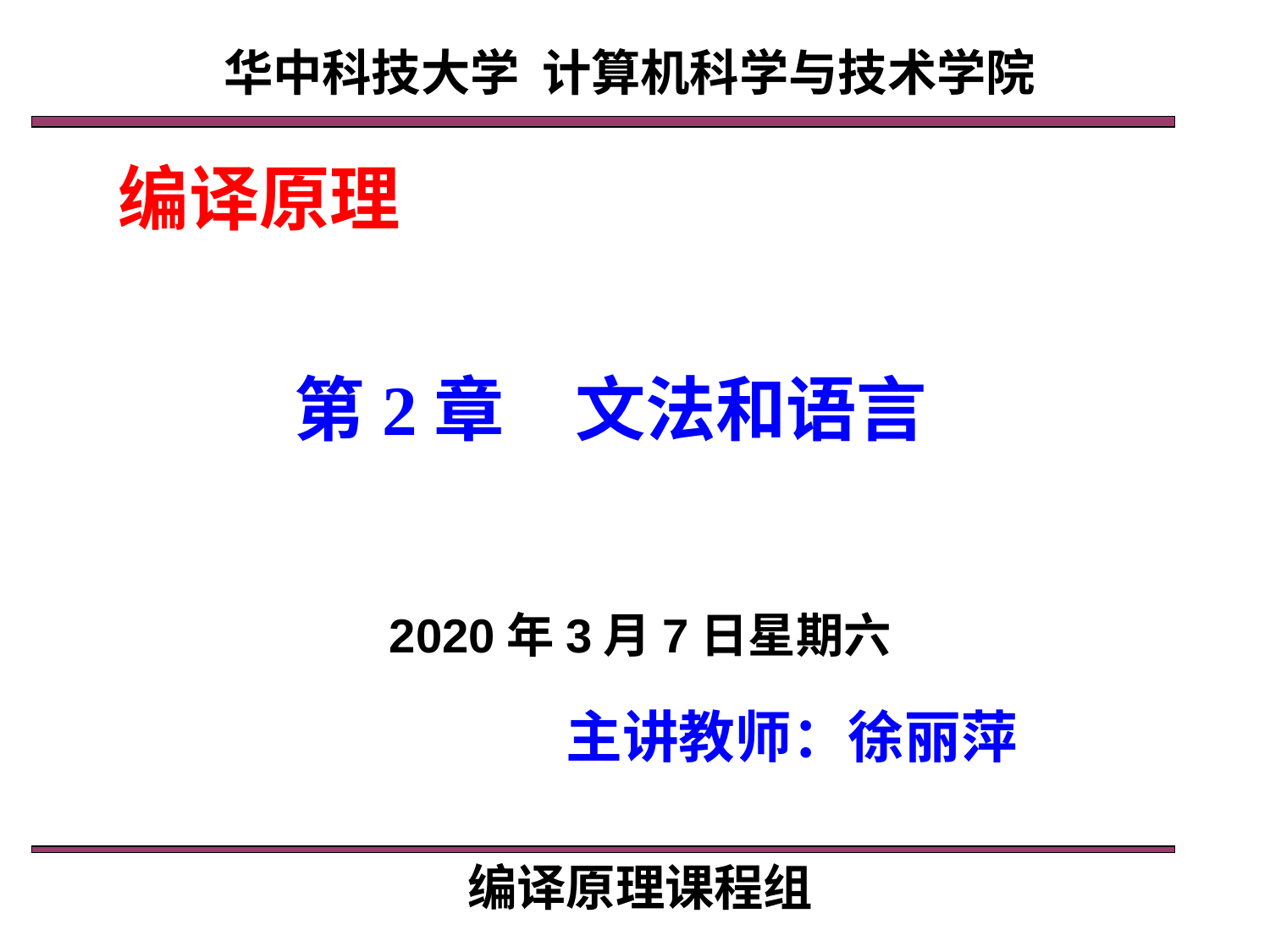

华中科技大学  计算机科学与技术学院
编译原理
第2章　文法和语言
2020年3月7日星期六
主讲教师：徐丽萍
编译原理课程组